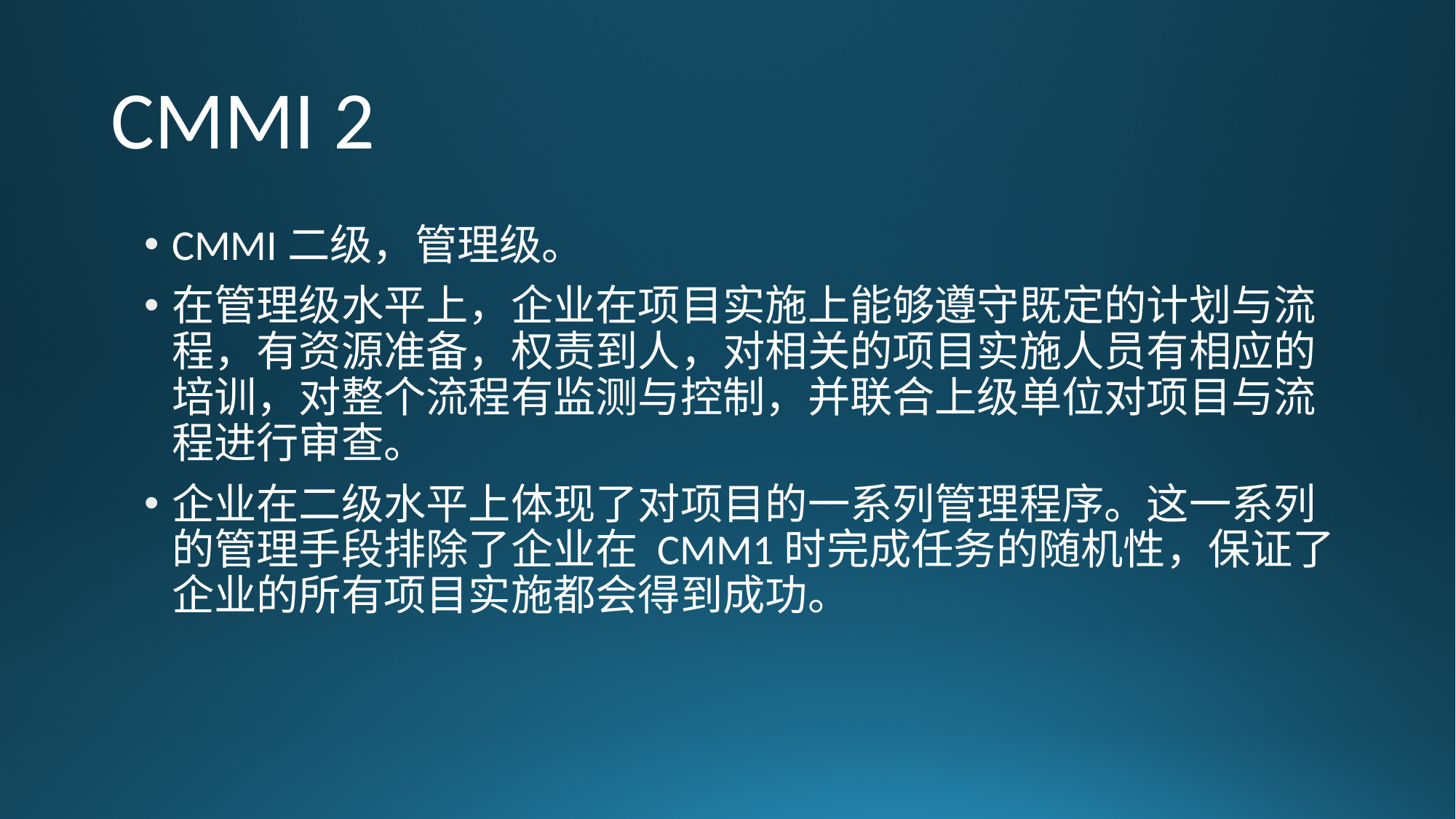

# CMMI 2
CMMI二级，管理级。
在管理级水平上，企业在项目实施上能够遵守既定的计划与流程，有资源准备，权责到人，对相关的项目实施人员有相应的培训，对整个流程有监测与控制，并联合上级单位对项目与流程进行审查。
企业在二级水平上体现了对项目的一系列管理程序。这一系列的管理手段排除了企业在 CMM1时完成任务的随机性，保证了企业的所有项目实施都会得到成功。